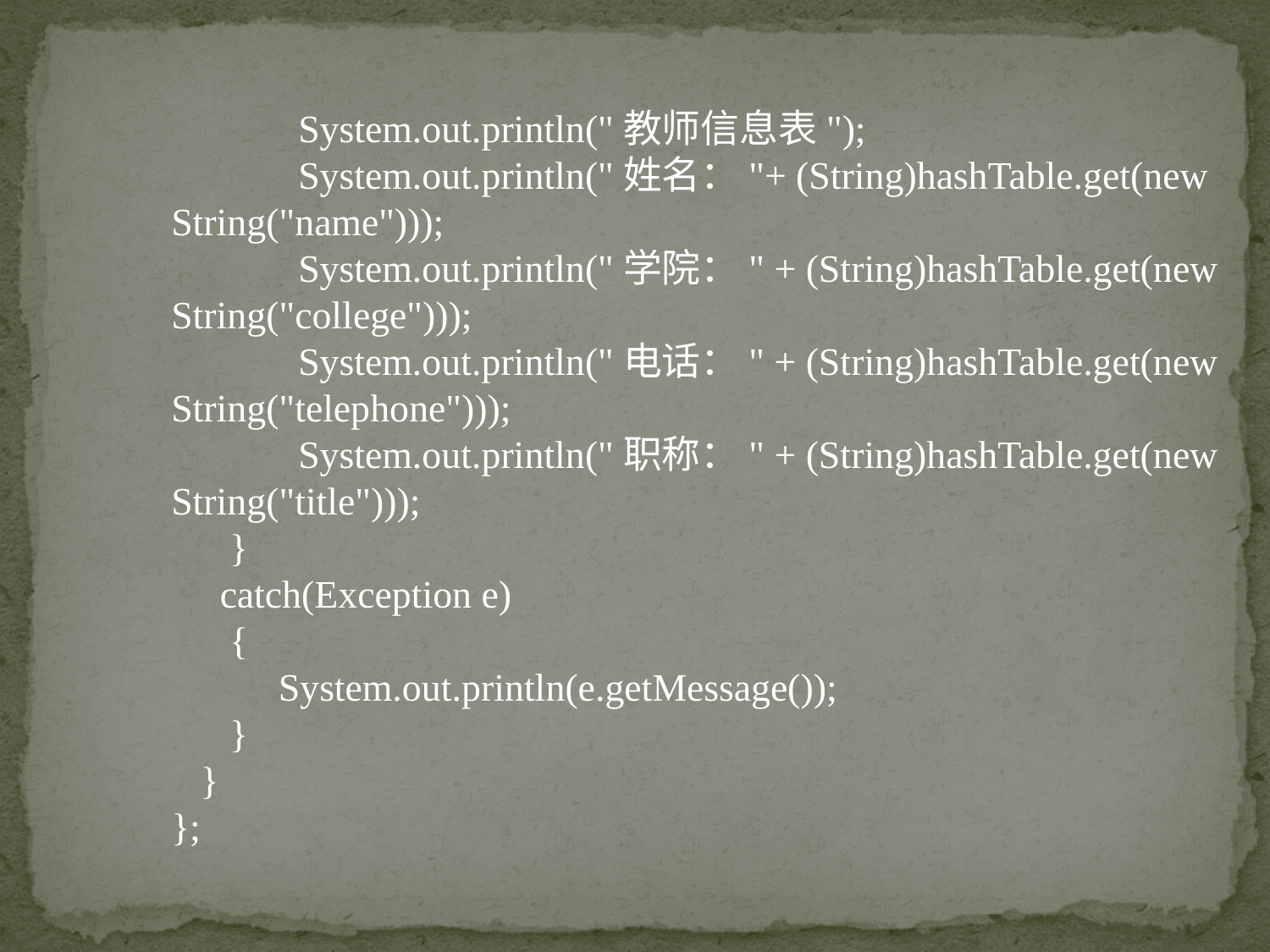

System.out.println("教师信息表");
	System.out.println("姓名："+ (String)hashTable.get(new String("name")));
	System.out.println("学院：" + (String)hashTable.get(new String("college")));
	System.out.println("电话：" + (String)hashTable.get(new String("telephone")));
	System.out.println("职称：" + (String)hashTable.get(new String("title")));
      }
     catch(Exception e)
      {
           System.out.println(e.getMessage());
      }
   }
};